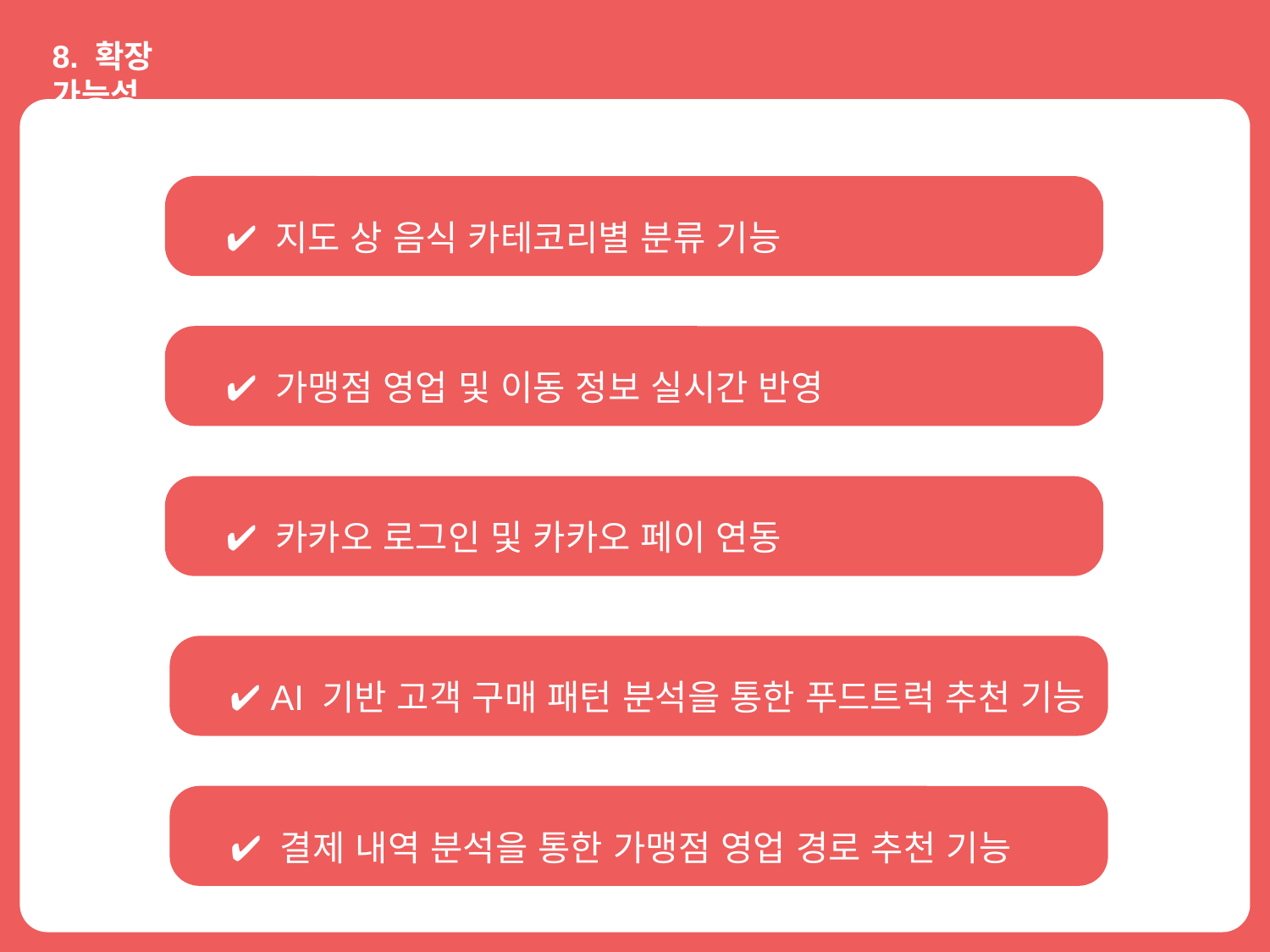

8. 확장 가능성

    ✔ 지도 상 음식 카테코리별 분류 기능
    ✔ 가맹점 영업 및 이동 정보 실시간 반영
    ✔ 카카오 로그인 및 카카오 페이 연동
    ✔ AI 기반 고객 구매 패턴 분석을 통한 푸드트럭 추천 기능
    ✔ 결제 내역 분석을 통한 가맹점 영업 경로 추천 기능